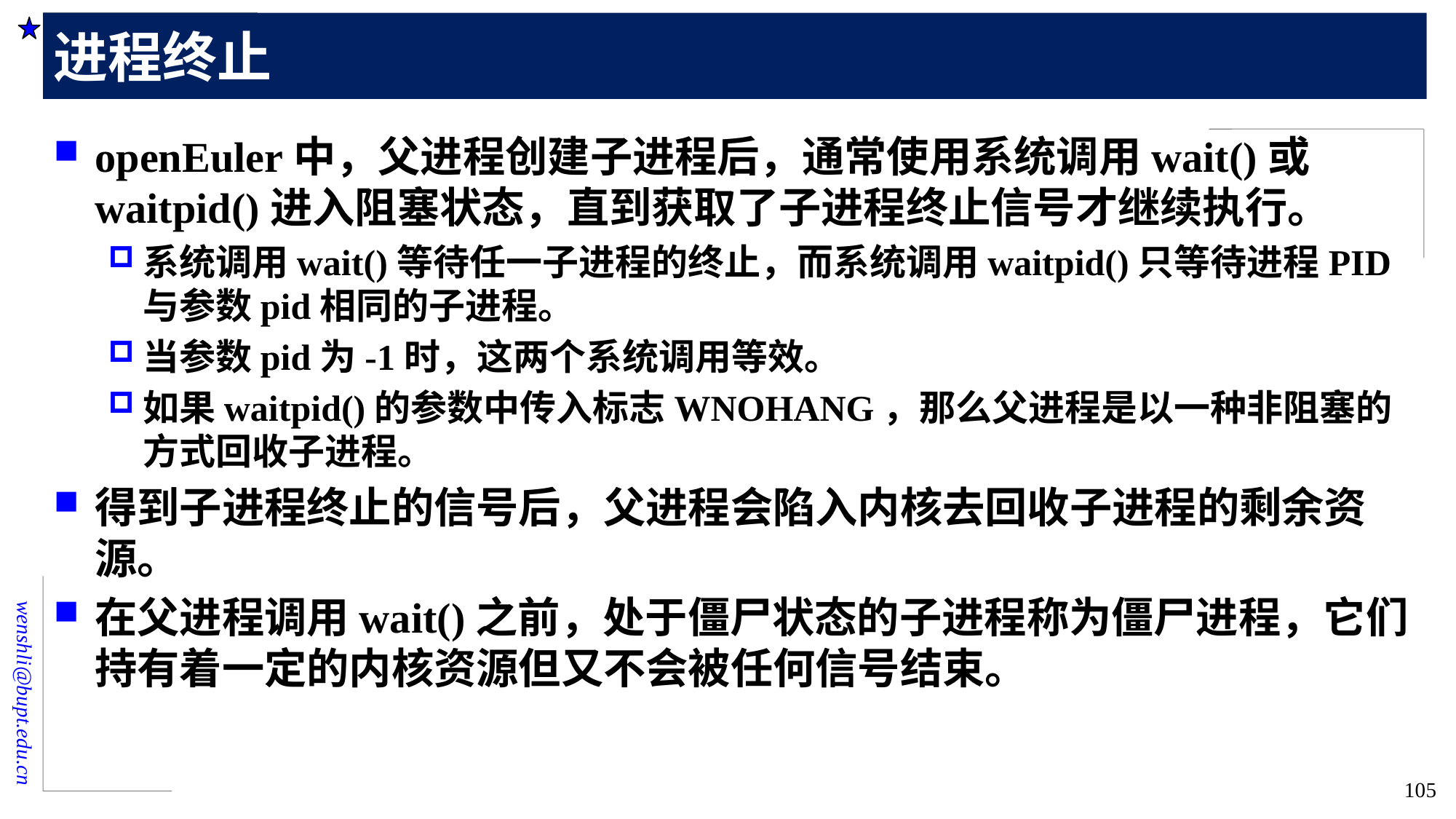

# 进程终止
openEuler中，父进程创建子进程后，通常使用系统调用wait()或waitpid()进入阻塞状态，直到获取了子进程终止信号才继续执行。
系统调用wait()等待任一子进程的终止，而系统调用waitpid()只等待进程PID与参数pid相同的子进程。
当参数pid为-1时，这两个系统调用等效。
如果waitpid()的参数中传入标志WNOHANG，那么父进程是以一种非阻塞的方式回收子进程。
得到子进程终止的信号后，父进程会陷入内核去回收子进程的剩余资源。
在父进程调用wait()之前，处于僵尸状态的子进程称为僵尸进程，它们持有着一定的内核资源但又不会被任何信号结束。
105